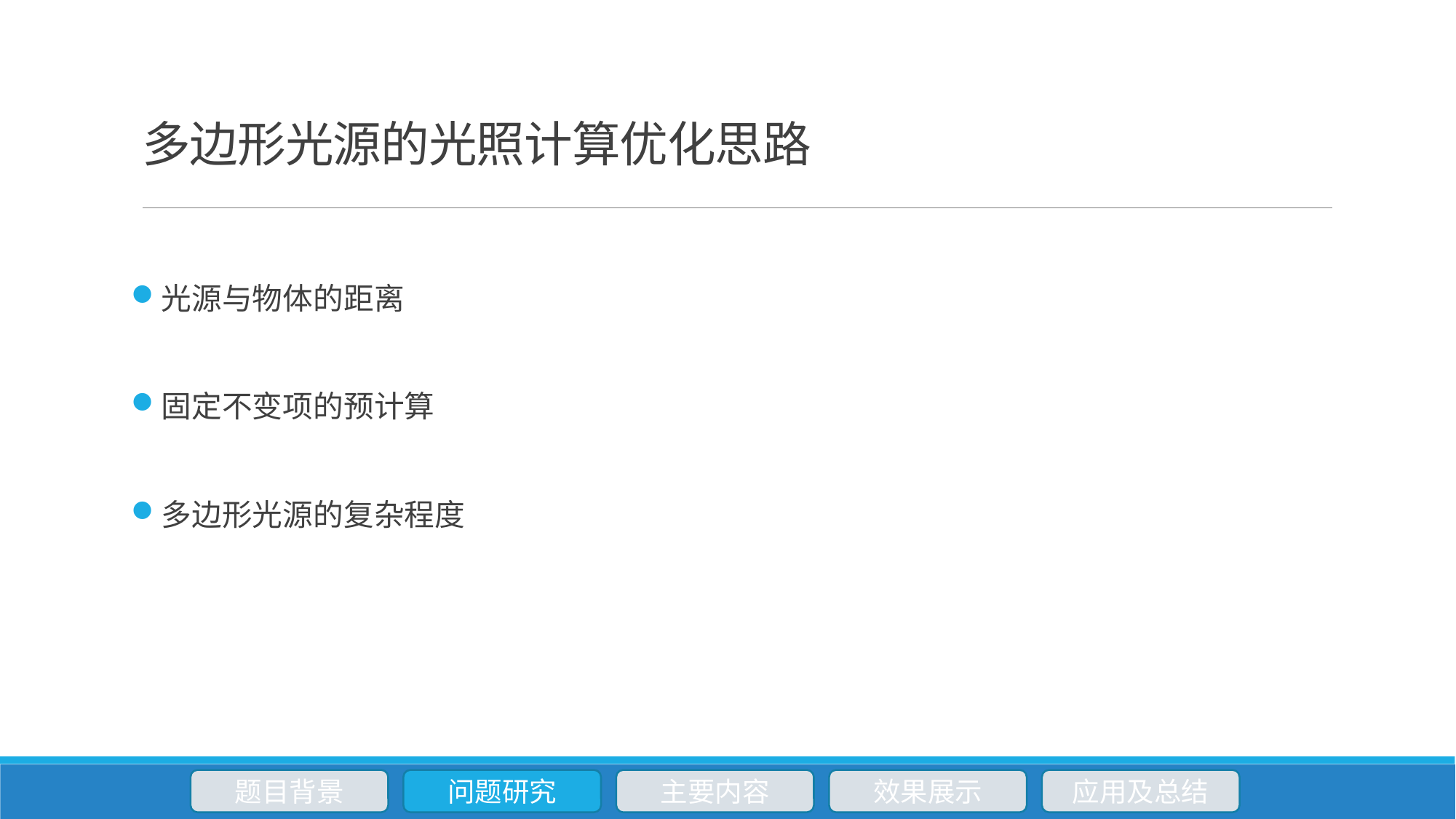

# 多边形光源的光照计算优化思路

光源与物体的距离

固定不变项的预计算

多边形光源的复杂程度

题目背景
问题研究
主要内容
效果展示
应用及总结